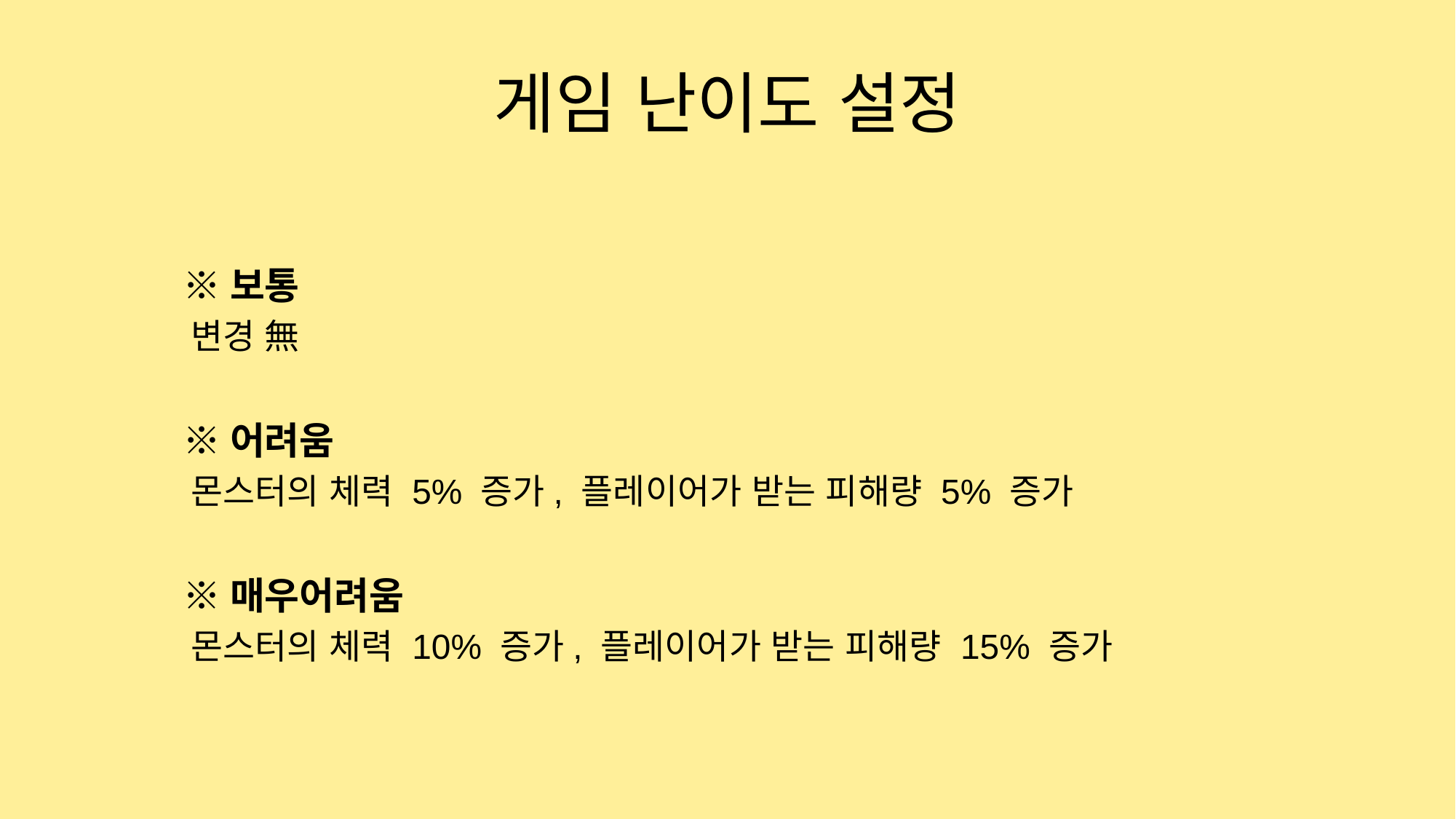

# 게임 난이도 설정
 ※보통
 변경 無

 ※어려움
 몬스터의 체력 5% 증가, 플레이어가 받는 피해량 5% 증가

 ※매우어려움
 몬스터의 체력 10% 증가, 플레이어가 받는 피해량 15% 증가